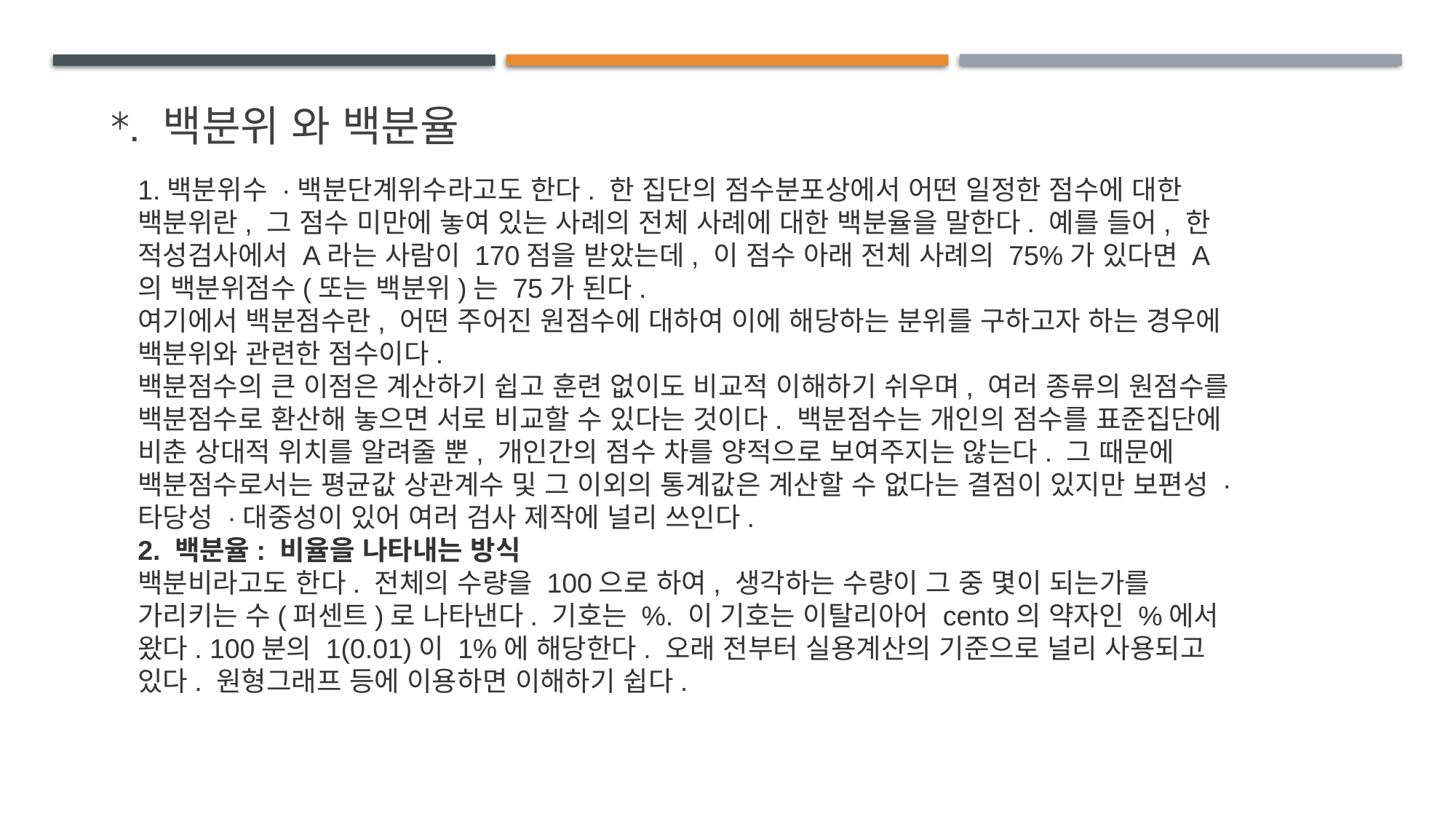

# *. 백분위 와 백분율
1.백분위수 ·백분단계위수라고도 한다. 한 집단의 점수분포상에서 어떤 일정한 점수에 대한 백분위란, 그 점수 미만에 놓여 있는 사례의 전체 사례에 대한 백분율을 말한다. 예를 들어, 한 적성검사에서 A라는 사람이 170점을 받았는데, 이 점수 아래 전체 사례의 75%가 있다면 A의 백분위점수(또는 백분위)는 75가 된다.
여기에서 백분점수란, 어떤 주어진 원점수에 대하여 이에 해당하는 분위를 구하고자 하는 경우에 백분위와 관련한 점수이다.
백분점수의 큰 이점은 계산하기 쉽고 훈련 없이도 비교적 이해하기 쉬우며, 여러 종류의 원점수를 백분점수로 환산해 놓으면 서로 비교할 수 있다는 것이다. 백분점수는 개인의 점수를 표준집단에 비춘 상대적 위치를 알려줄 뿐, 개인간의 점수 차를 양적으로 보여주지는 않는다. 그 때문에 백분점수로서는 평균값 상관계수 및 그 이외의 통계값은 계산할 수 없다는 결점이 있지만 보편성 ·타당성 ·대중성이 있어 여러 검사 제작에 널리 쓰인다.
2. 백분율: 비율을 나타내는 방식
백분비라고도 한다. 전체의 수량을 100으로 하여, 생각하는 수량이 그 중 몇이 되는가를 가리키는 수(퍼센트)로 나타낸다. 기호는 %. 이 기호는 이탈리아어 cento의 약자인 %에서 왔다. 100분의 1(0.01)이 1%에 해당한다. 오래 전부터 실용계산의 기준으로 널리 사용되고 있다. 원형그래프 등에 이용하면 이해하기 쉽다.